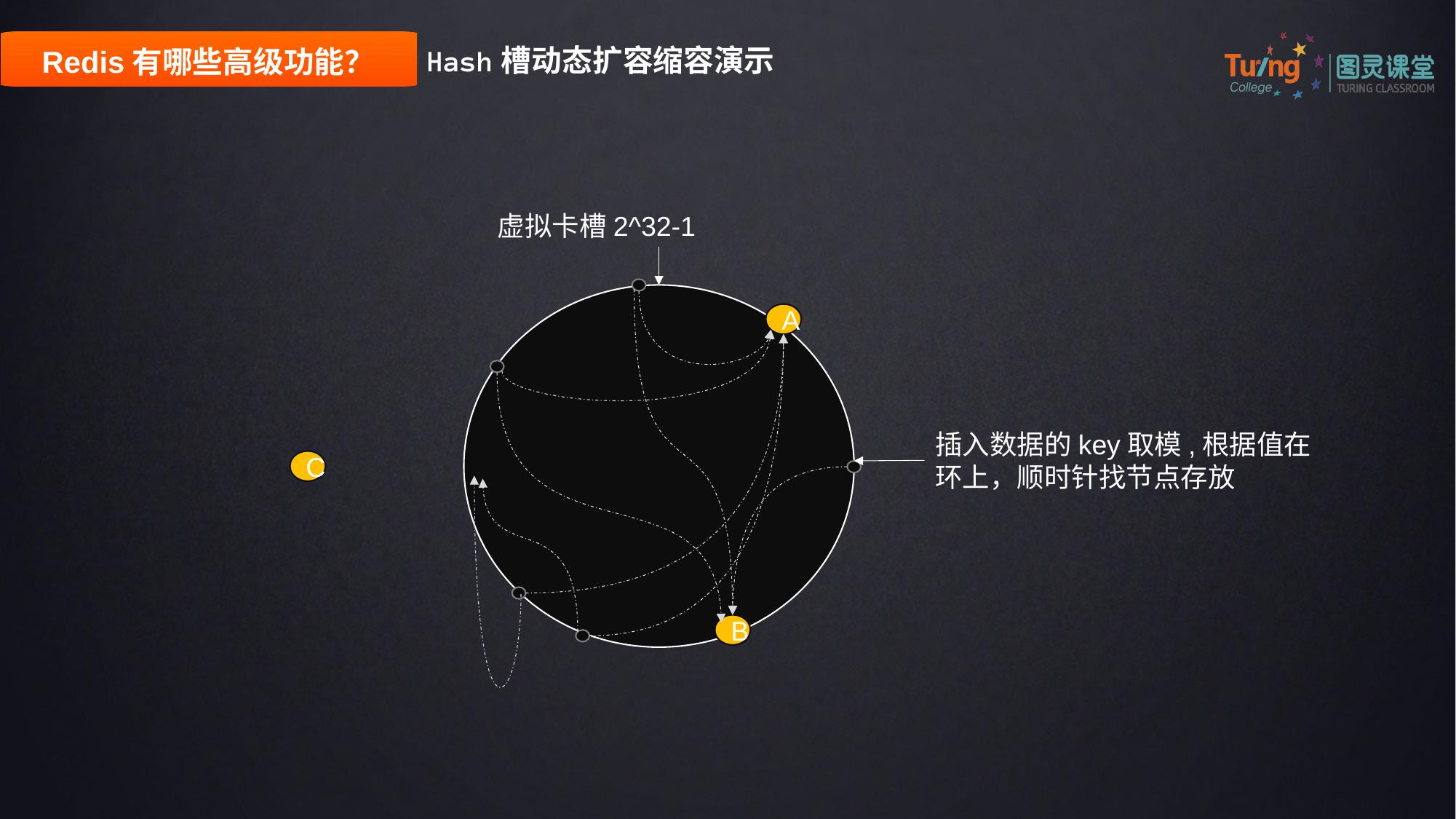

Redis 6
Redis有哪些高级功能？
Hash槽动态扩容缩容演示
虚拟卡槽2^32-1

A

插入数据的key取模,根据值在环上，顺时针找节点存放
C

B